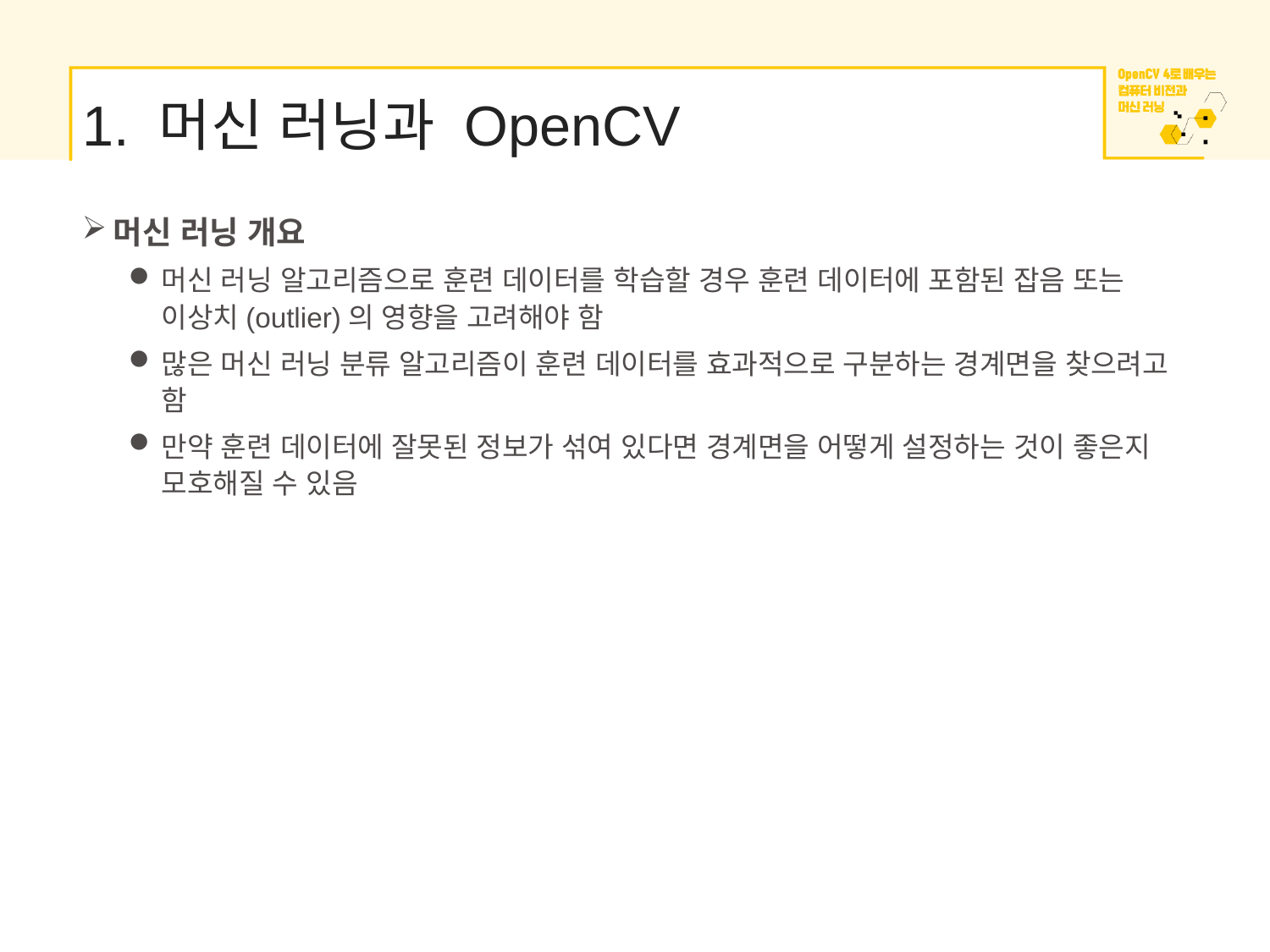

# 1. 머신 러닝과 OpenCV
머신 러닝 개요
머신 러닝 알고리즘으로 훈련 데이터를 학습할 경우 훈련 데이터에 포함된 잡음 또는 이상치(outlier)의 영향을 고려해야 함
많은 머신 러닝 분류 알고리즘이 훈련 데이터를 효과적으로 구분하는 경계면을 찾으려고 함
만약 훈련 데이터에 잘못된 정보가 섞여 있다면 경계면을 어떻게 설정하는 것이 좋은지 모호해질 수 있음